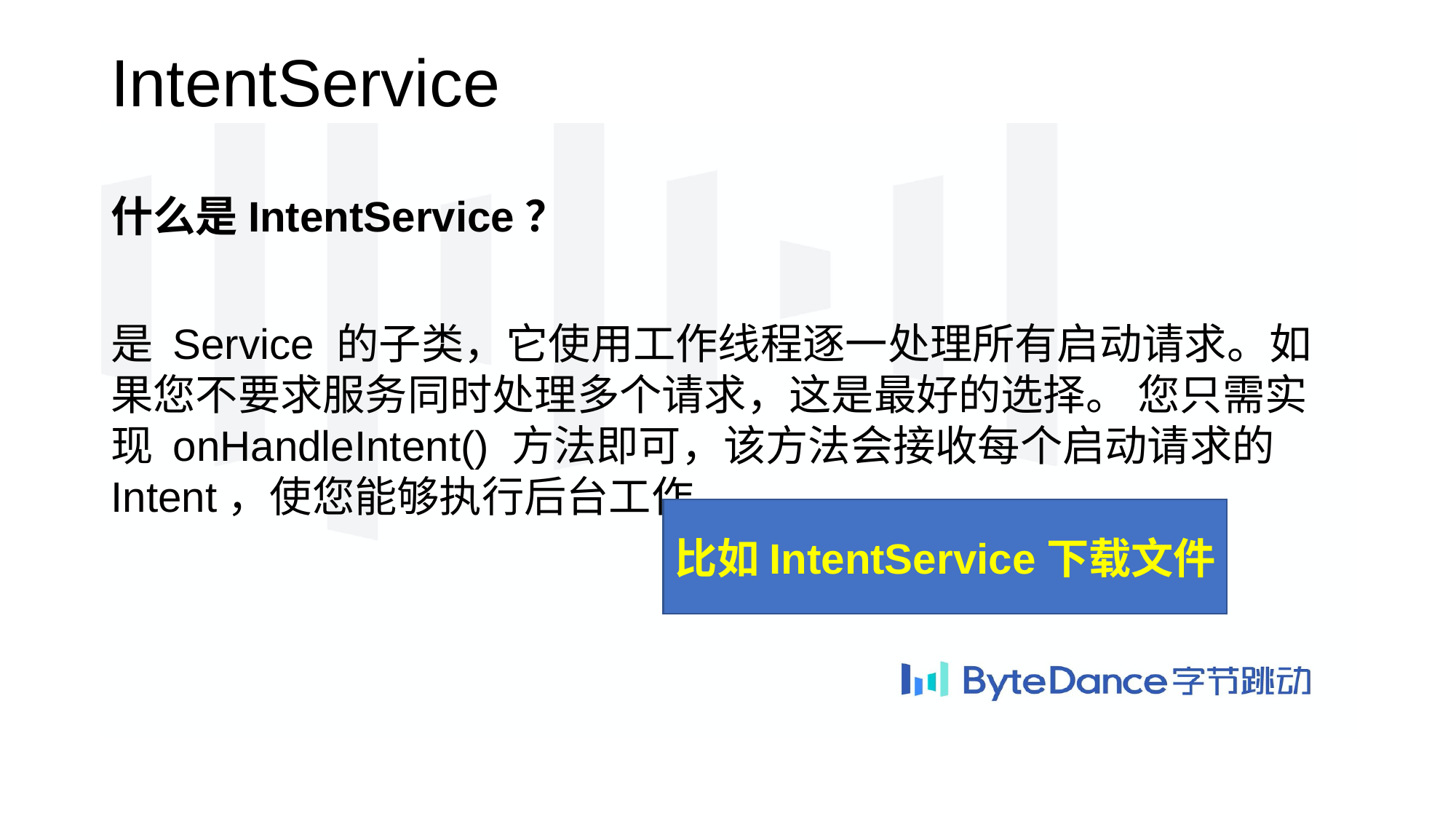

# IntentService

什么是IntentService？

是 Service 的子类，它使用工作线程逐一处理所有启动请求。如果您不要求服务同时处理多个请求，这是最好的选择。 您只需实现 onHandleIntent() 方法即可，该方法会接收每个启动请求的 Intent，使您能够执行后台工作。

比如IntentService下载文件